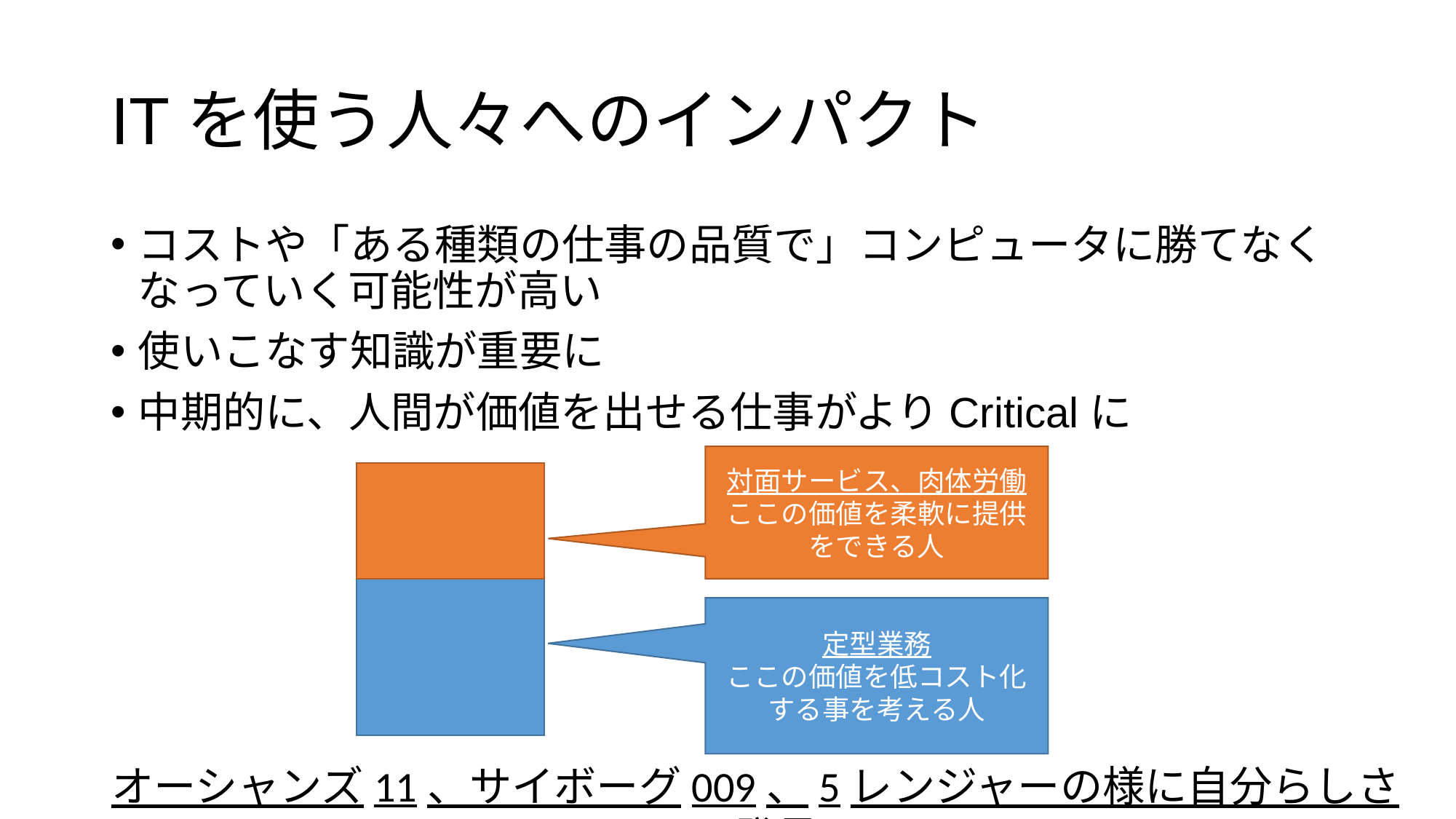

# ITを使う人々へのインパクト
コストや「ある種類の仕事の品質で」コンピュータに勝てなくなっていく可能性が高い
使いこなす知識が重要に
中期的に、人間が価値を出せる仕事がよりCriticalに
対面サービス、肉体労働
ここの価値を柔軟に提供をできる人

定型業務
ここの価値を低コスト化する事を考える人
オーシャンズ11、サイボーグ009、5レンジャーの様に自分らしさの発見